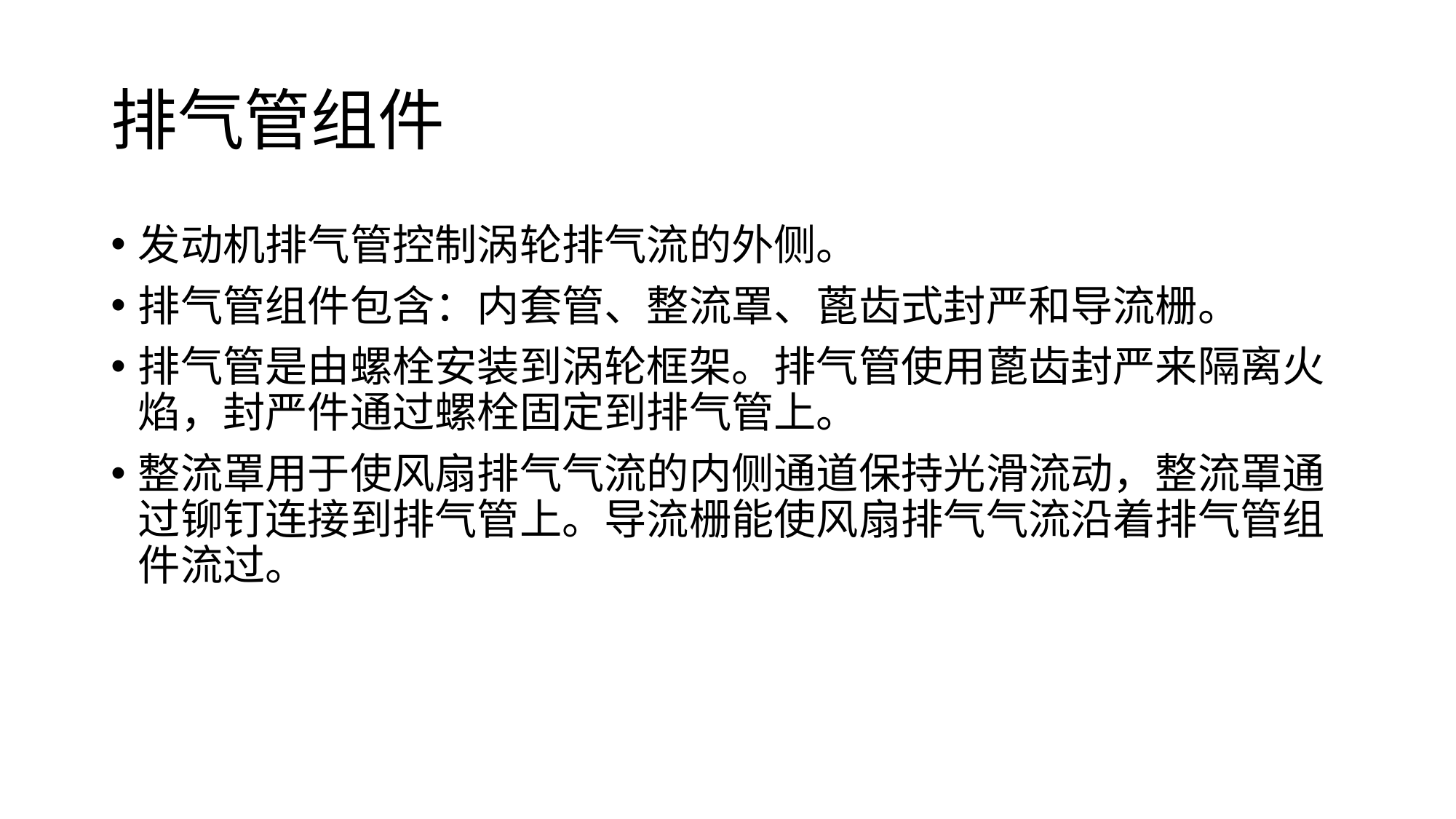

# 排气管组件
发动机排气管控制涡轮排气流的外侧。
排气管组件包含：内套管、整流罩、蓖齿式封严和导流栅。
排气管是由螺栓安装到涡轮框架。排气管使用蓖齿封严来隔离火焰，封严件通过螺栓固定到排气管上。
整流罩用于使风扇排气气流的内侧通道保持光滑流动，整流罩通过铆钉连接到排气管上。导流栅能使风扇排气气流沿着排气管组件流过。